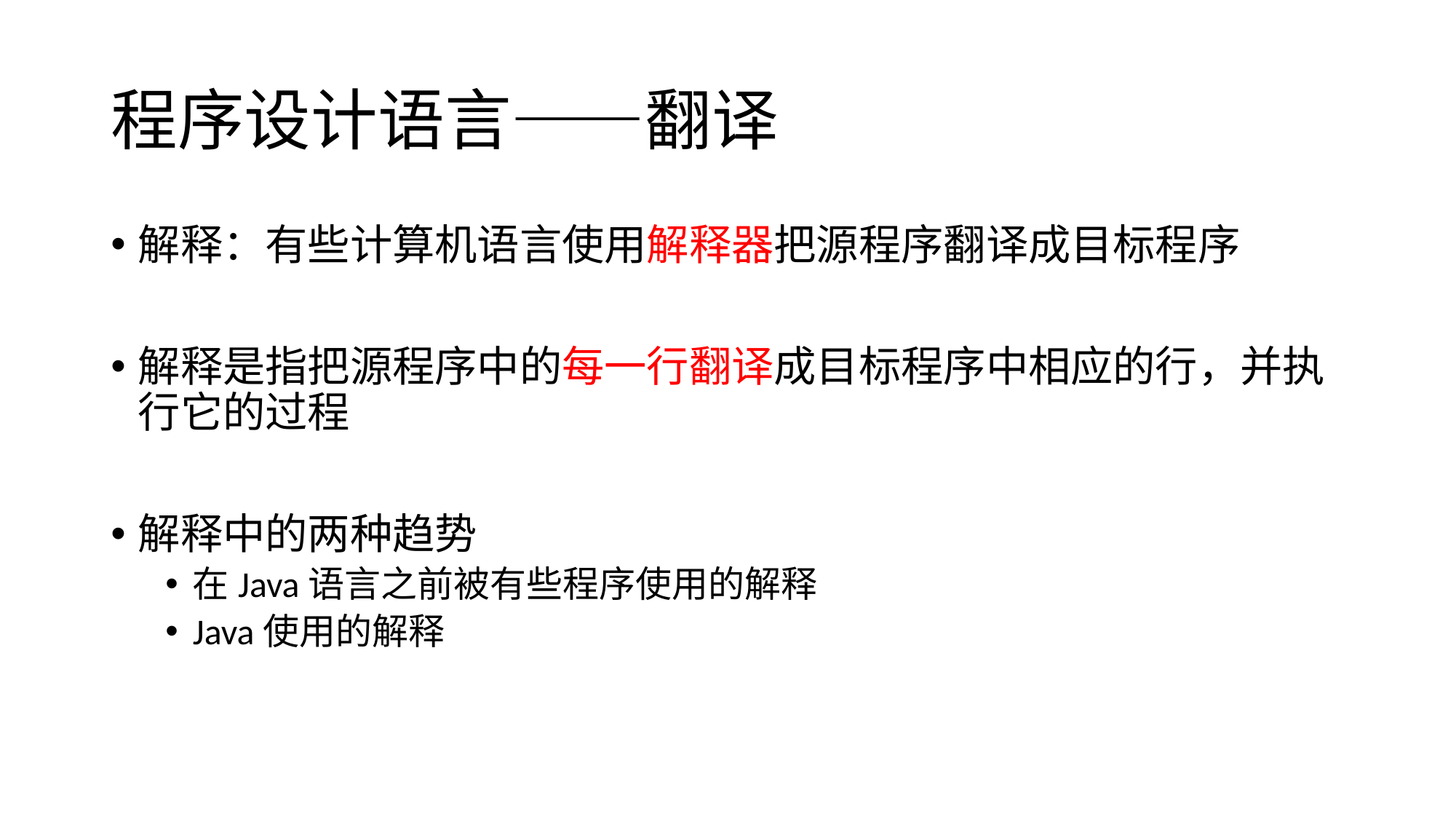

# 程序设计语言——翻译
解释：有些计算机语言使用解释器把源程序翻译成目标程序

解释是指把源程序中的每一行翻译成目标程序中相应的行，并执行它的过程

解释中的两种趋势
在Java语言之前被有些程序使用的解释
Java使用的解释